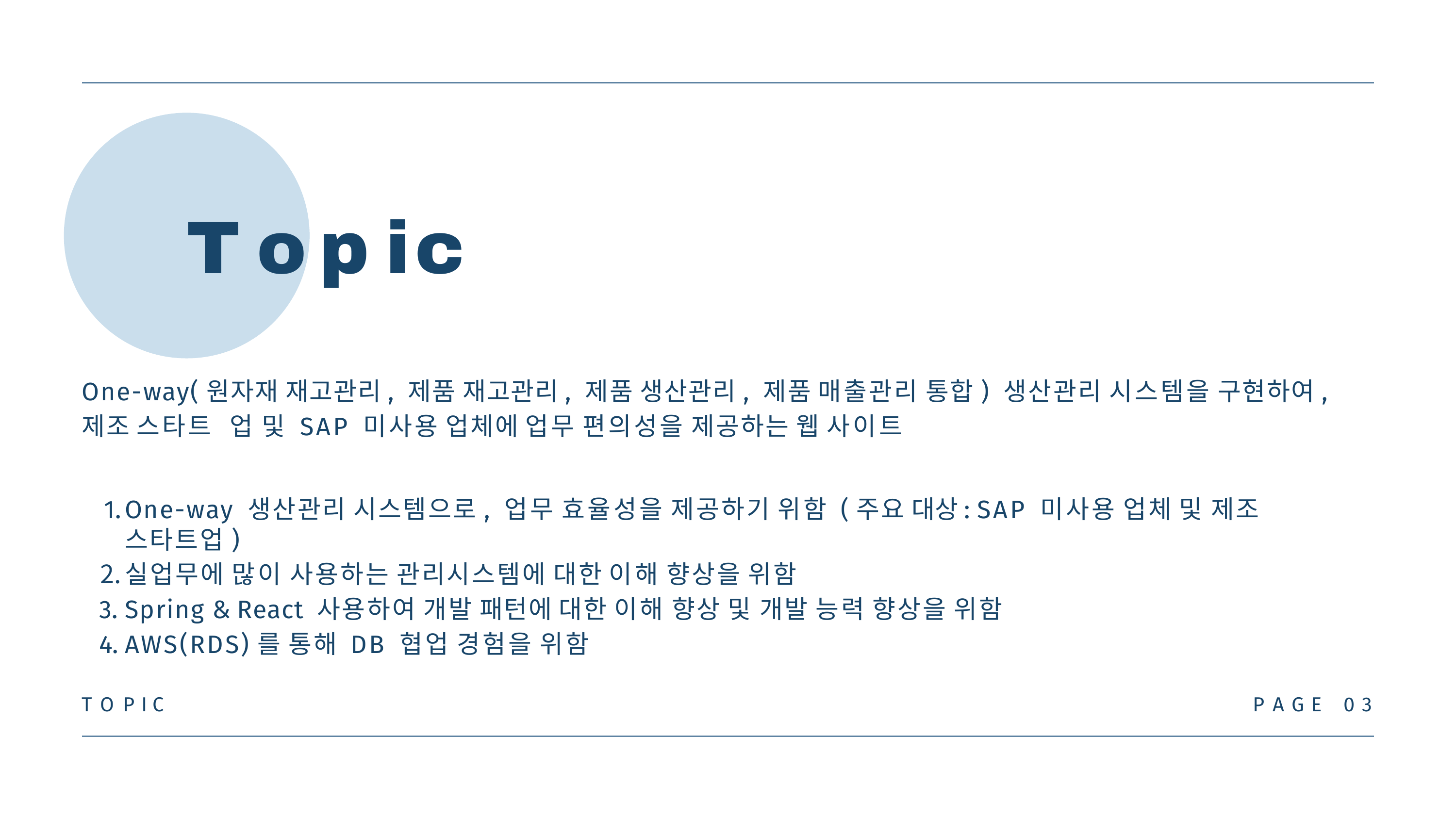

# Topic
One-way(원자재 재고관리, 제품 재고관리, 제품 생산관리, 제품 매출관리 통합) 생산관리 시스템을 구현하여, 제조 스타트  업 및 SAP 미사용 업체에 업무 편의성을 제공하는 웹 사이트

One-way 생산관리 시스템으로, 업무 효율성을 제공하기 위함 (주요 대상: SAP 미사용 업체 및 제조 스타트업)
실업무에 많이 사용하는 관리시스템에 대한 이해 향상을 위함
Spring & React 사용하여 개발 패턴에 대한 이해 향상 및 개발 능력 향상을 위함
AWS(RDS)를 통해 DB 협업 경험을 위함
T O P I C
P A G E	0 3